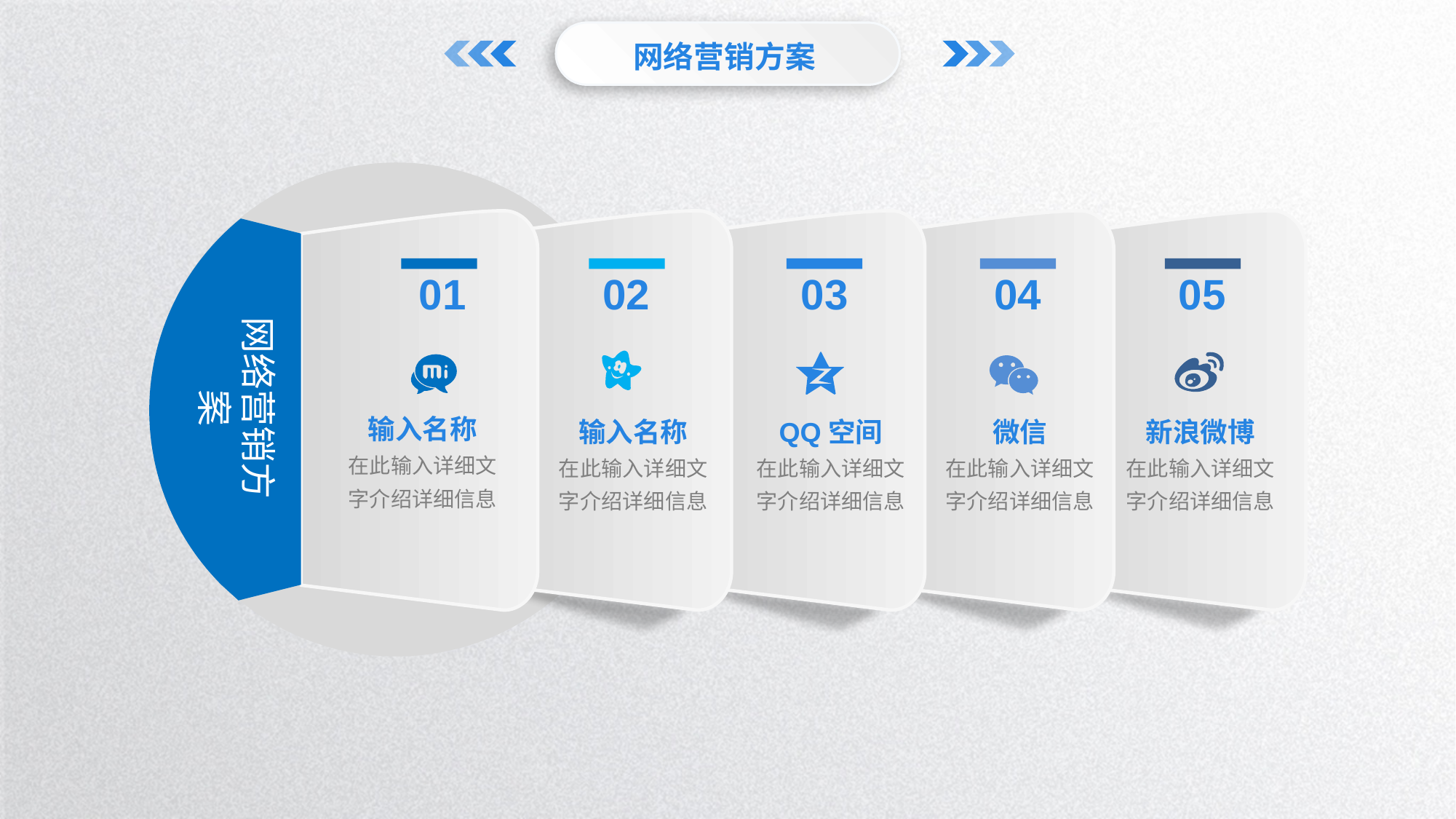

网络营销方案

01
02
03
04
05
网络营销方案

输入名称
在此输入详细文
字介绍详细信息
输入名称
在此输入详细文
字介绍详细信息
QQ空间
在此输入详细文
字介绍详细信息
微信
在此输入详细文
字介绍详细信息
新浪微博
在此输入详细文
字介绍详细信息